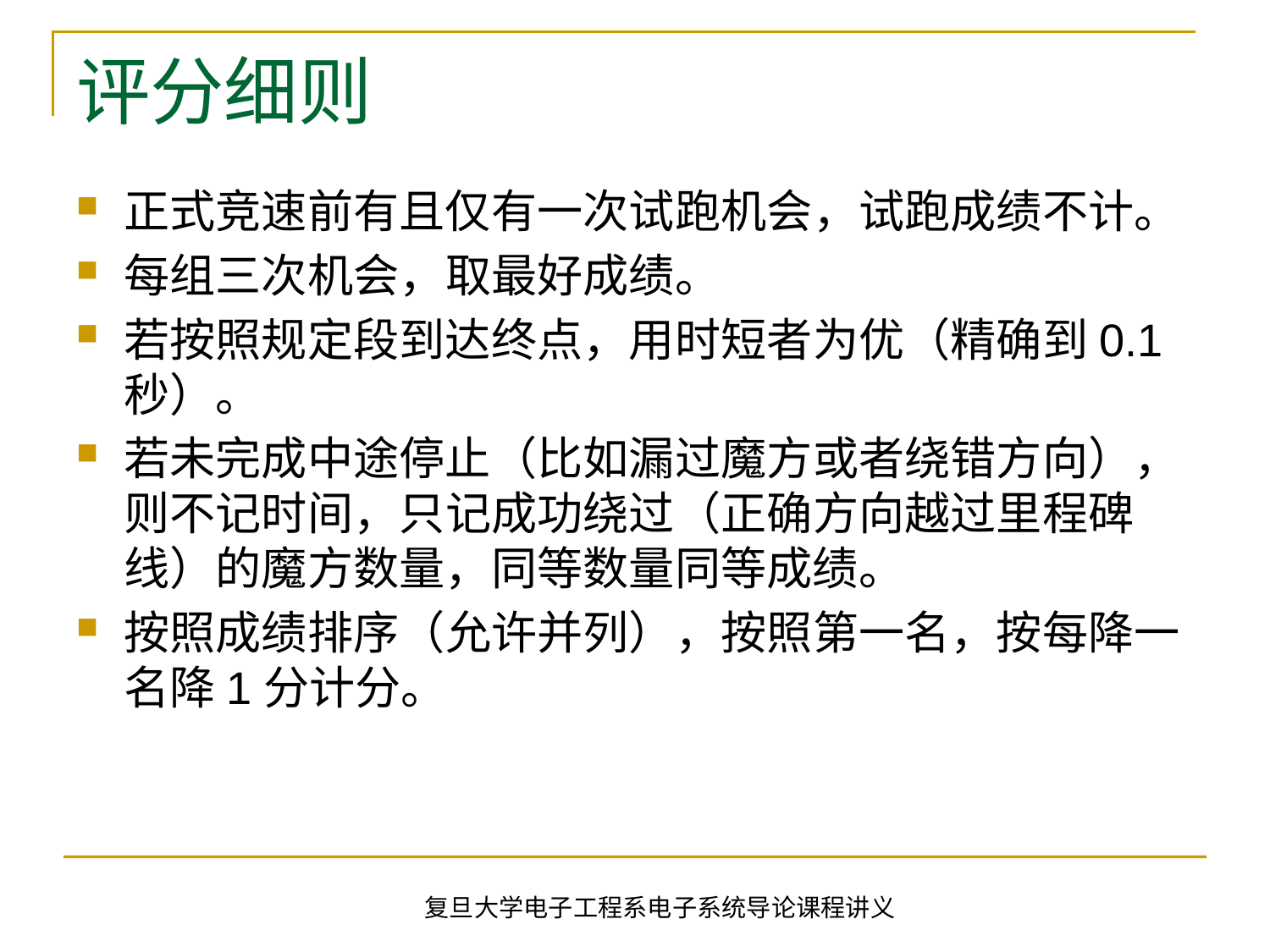

# 评分细则
正式竞速前有且仅有一次试跑机会，试跑成绩不计。
每组三次机会，取最好成绩。
若按照规定段到达终点，用时短者为优（精确到0.1秒）。
若未完成中途停止（比如漏过魔方或者绕错方向），则不记时间，只记成功绕过（正确方向越过里程碑线）的魔方数量，同等数量同等成绩。
按照成绩排序（允许并列），按照第一名，按每降一名降1分计分。